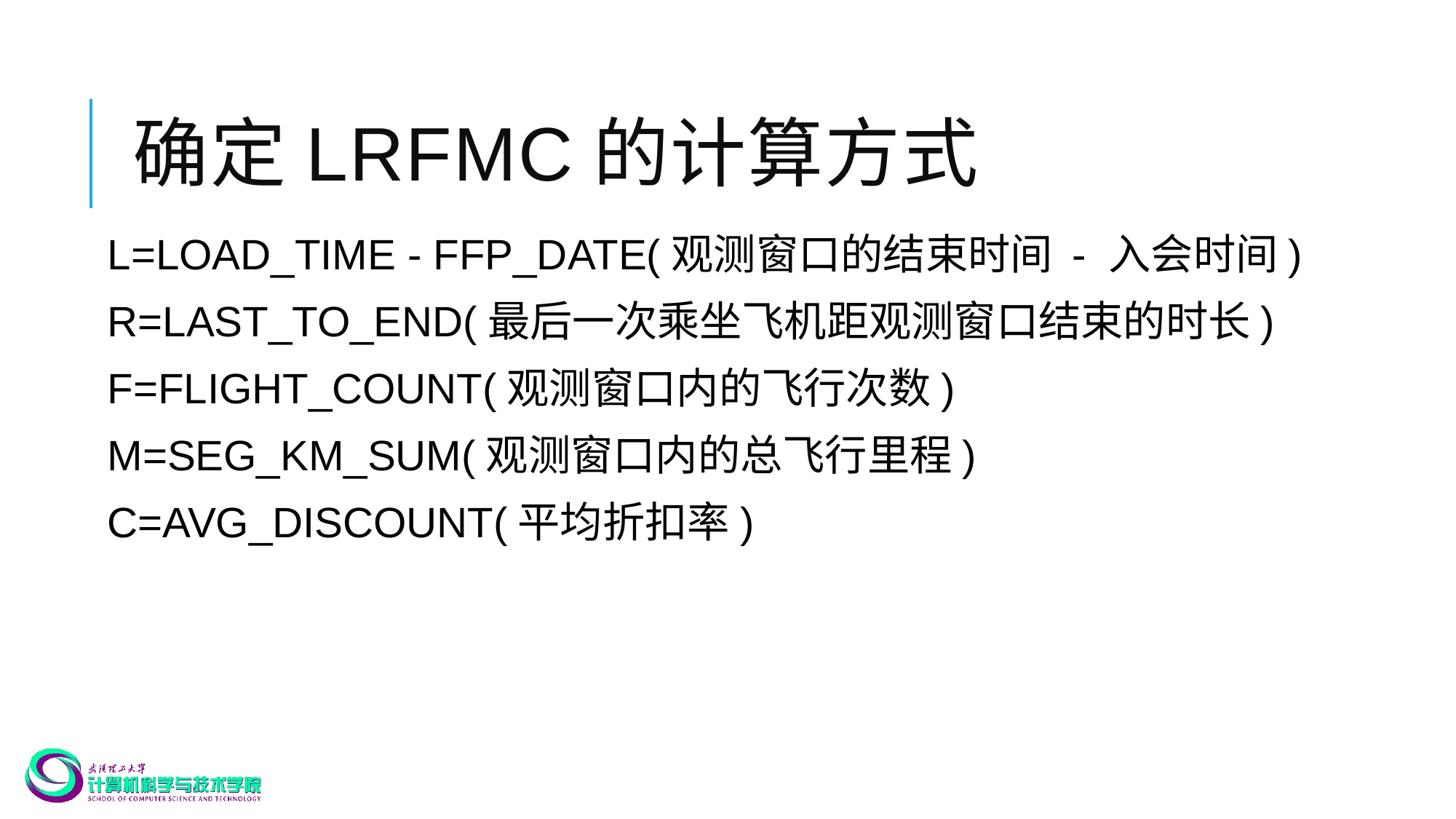

# 确定LRFMC的计算方式
L=LOAD_TIME - FFP_DATE(观测窗口的结束时间 - 入会时间)
R=LAST_TO_END(最后一次乘坐飞机距观测窗口结束的时长)
F=FLIGHT_COUNT(观测窗口内的飞行次数)
M=SEG_KM_SUM(观测窗口内的总飞行里程)
C=AVG_DISCOUNT(平均折扣率)